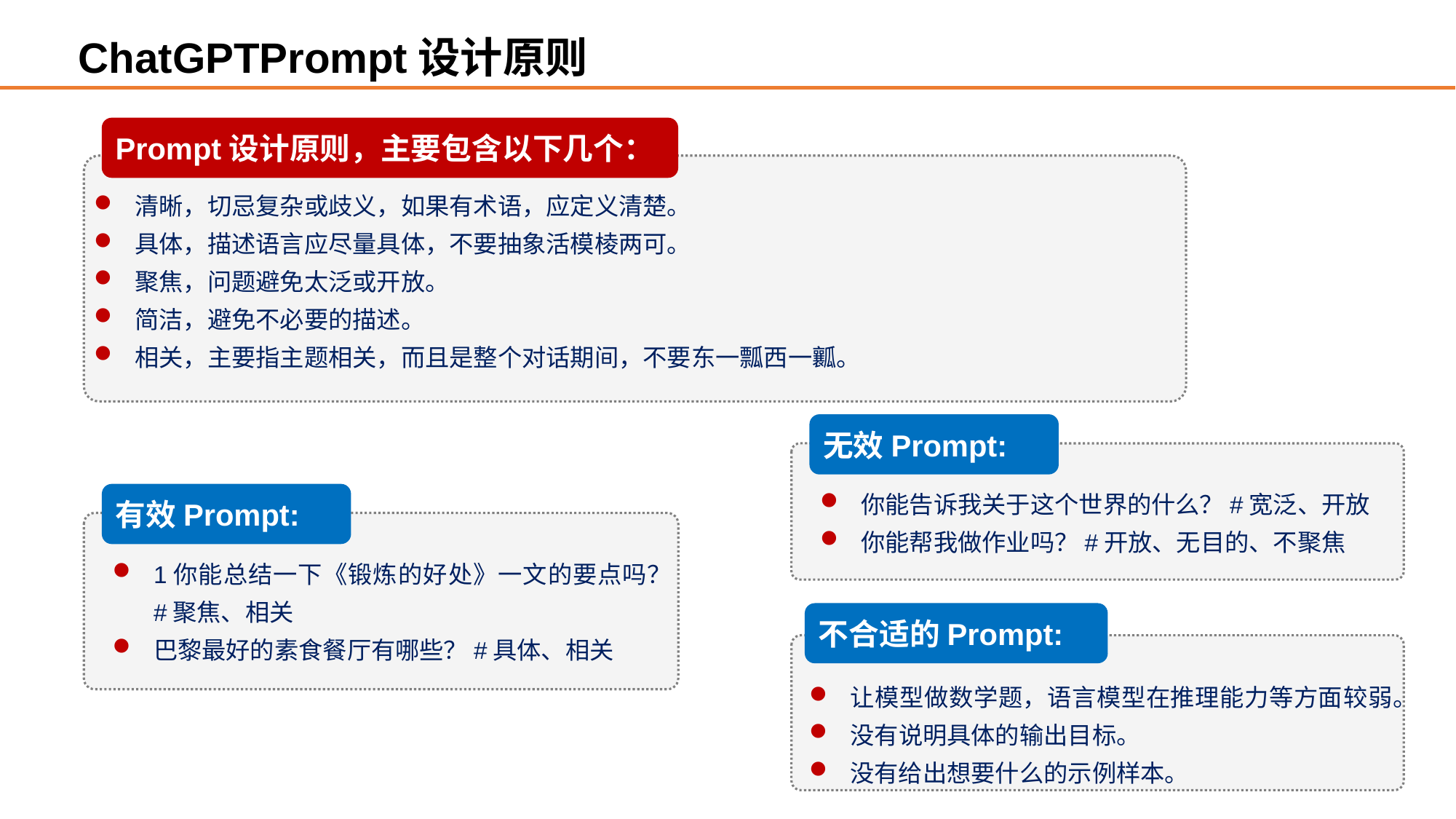

# ChatGPTPrompt设计原则

Prompt设计原则，主要包含以下几个：

清晰，切忌复杂或歧义，如果有术语，应定义清楚。
具体，描述语言应尽量具体，不要抽象活模棱两可。
聚焦，问题避免太泛或开放。
简洁，避免不必要的描述。
相关，主要指主题相关，而且是整个对话期间，不要东一瓢西一瓤。
无效Prompt:

你能告诉我关于这个世界的什么？#宽泛、开放
你能帮我做作业吗？#开放、无目的、不聚焦
有效Prompt:

1你能总结一下《锻炼的好处》一文的要点吗？#聚焦、相关
巴黎最好的素食餐厅有哪些？#具体、相关
不合适的Prompt:

让模型做数学题，语言模型在推理能力等方面较弱。
没有说明具体的输出目标。
没有给出想要什么的示例样本。